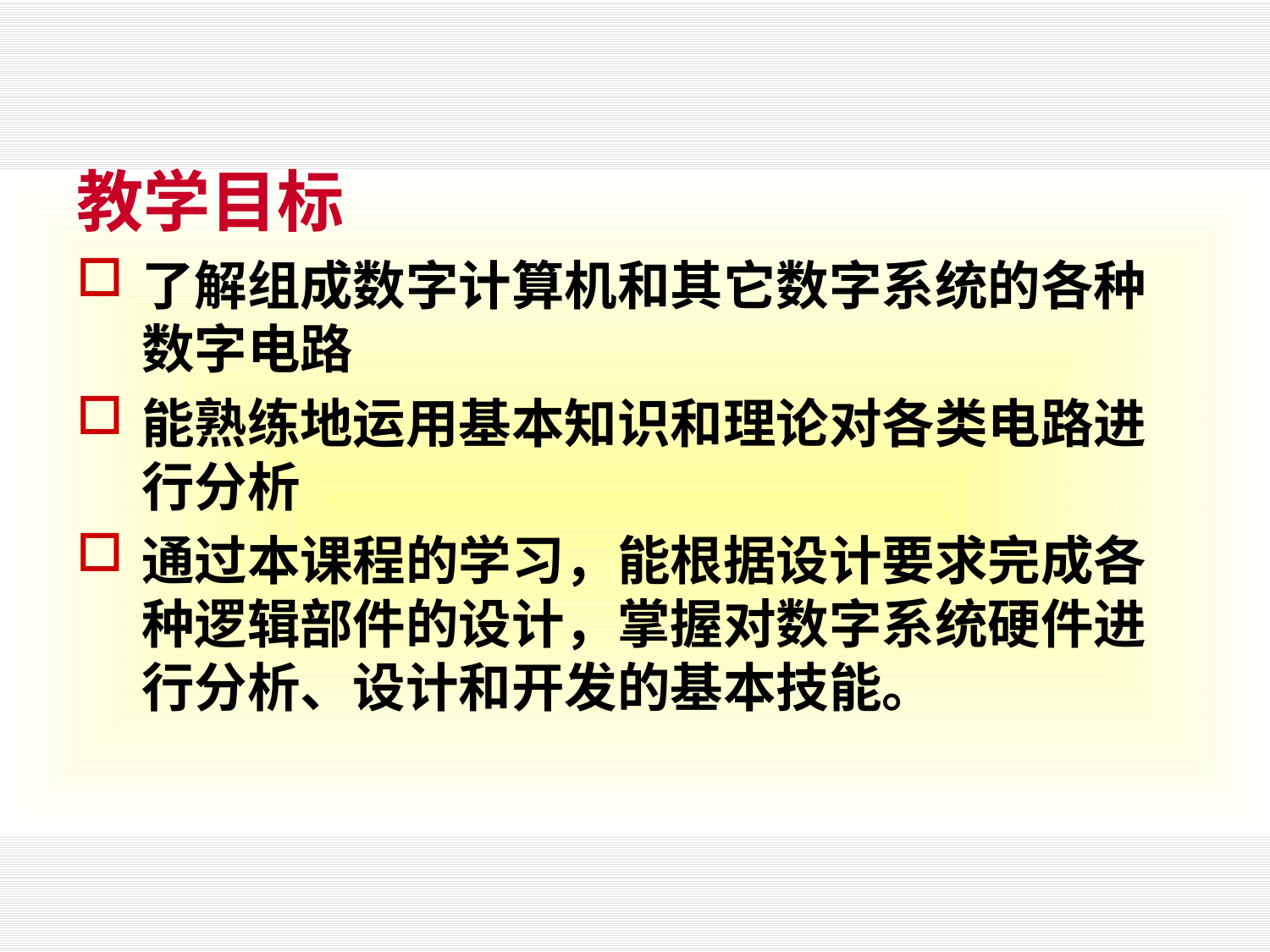

# 教学目标
了解组成数字计算机和其它数字系统的各种数字电路
能熟练地运用基本知识和理论对各类电路进行分析
通过本课程的学习，能根据设计要求完成各种逻辑部件的设计，掌握对数字系统硬件进行分析、设计和开发的基本技能。